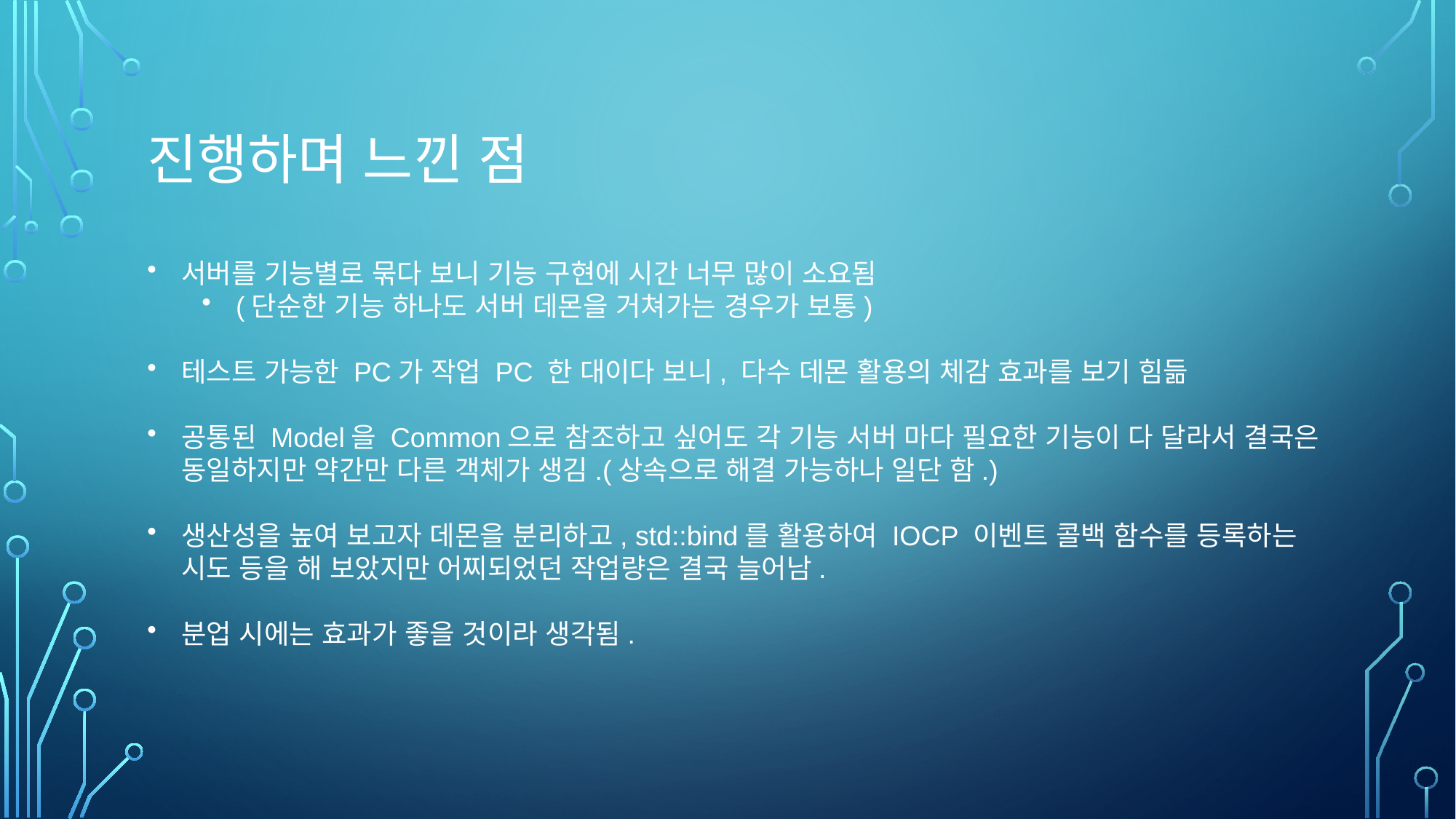

# 진행하며 느낀 점
서버를 기능별로 묶다 보니 기능 구현에 시간 너무 많이 소요됨
(단순한 기능 하나도 서버 데몬을 거쳐가는 경우가 보통)

테스트 가능한 PC가 작업 PC 한 대이다 보니, 다수 데몬 활용의 체감 효과를 보기 힘듦

공통된 Model을 Common으로 참조하고 싶어도 각 기능 서버 마다 필요한 기능이 다 달라서 결국은 동일하지만 약간만 다른 객체가 생김.(상속으로 해결 가능하나 일단 함.)

생산성을 높여 보고자 데몬을 분리하고, std::bind를 활용하여 IOCP 이벤트 콜백 함수를 등록하는 시도 등을 해 보았지만 어찌되었던 작업량은 결국 늘어남.

분업 시에는 효과가 좋을 것이라 생각됨.